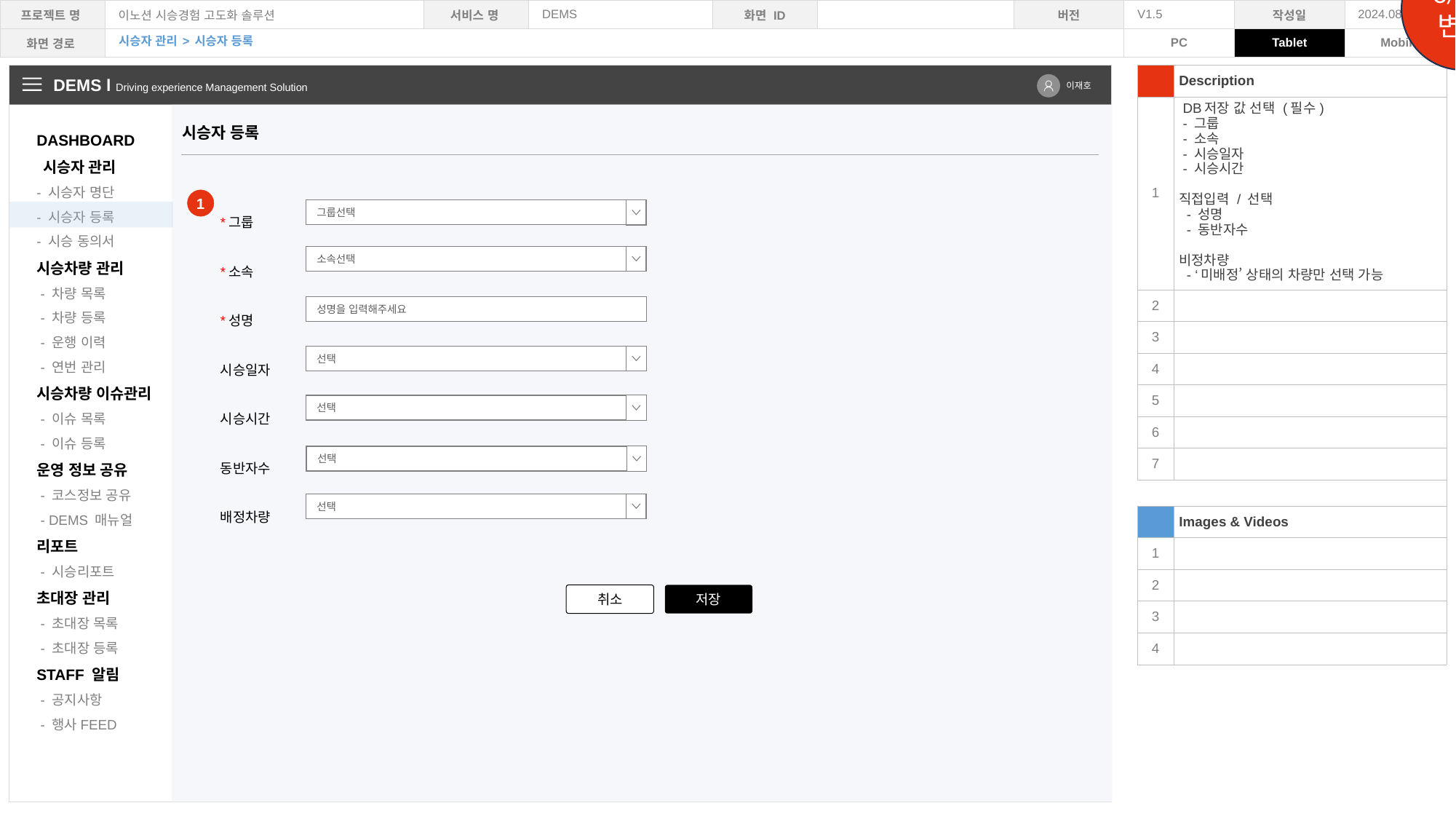

8/14변경

시승자 관리 > 시승자 등록

|  | Description |
| --- | --- |
| 1 | DB저장 값 선택 (필수) - 그룹 - 소속 - 시승일자 - 시승시간 직접입력 / 선택 - 성명 - 동반자수 비정차량 - ‘미배정’ 상태의 차량만 선택 가능 |
| 2 |  |
| 3 |  |
| 4 |  |
| 5 |  |
| 6 |  |
| 7 |  |
|  |  |
|  | Images & Videos |
| 1 |  |
| 2 |  |
| 3 |  |
| 4 |  |

DEMS l Driving experience Management Solution

이재호

DASHBOARD
 시승자 관리
- 시승자 명단
- 시승자 등록
- 시승 동의서
시승차량 관리
 - 차량 목록
 - 차량 등록
 - 운행 이력
 - 연번 관리
시승차량 이슈관리
 - 이슈 목록
 - 이슈 등록
운영 정보 공유
 - 코스정보 공유
 - DEMS 매뉴얼
리포트
 - 시승리포트
초대장 관리
 - 초대장 목록
 - 초대장 등록
STAFF 알림
 - 공지사항
 - 행사FEED

시승자 등록
*그룹
*소속
*성명
시승일자
시승시간
동반자수
배정차량
1
그룹선택

소속선택

성명을 입력해주세요
선택

선택

선택

선택

취소
저장